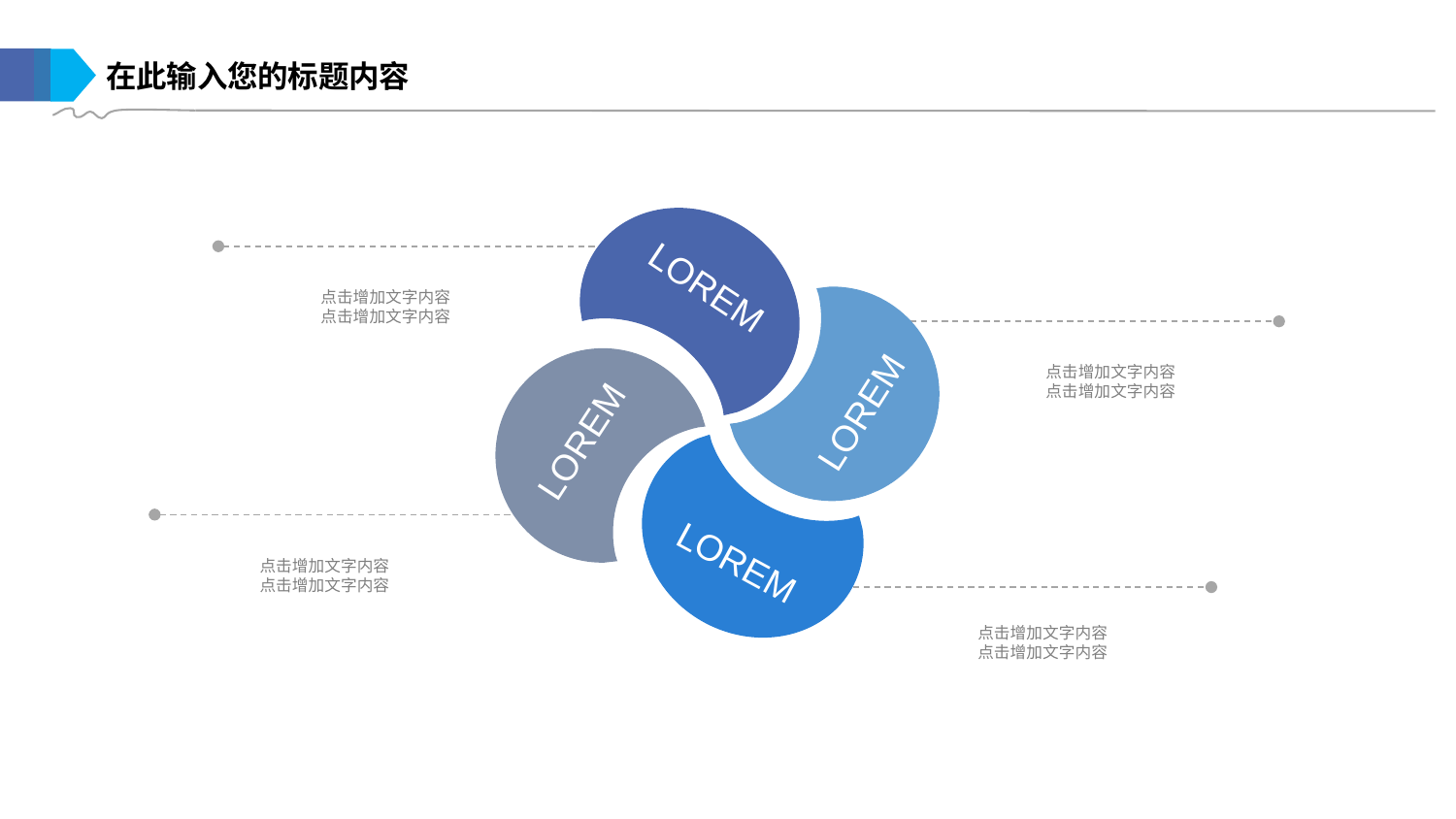

在此输入您的标题内容

LOREM
LOREM
LOREM
LOREM
点击增加文字内容
点击增加文字内容
点击增加文字内容
点击增加文字内容
点击增加文字内容
点击增加文字内容
点击增加文字内容
点击增加文字内容